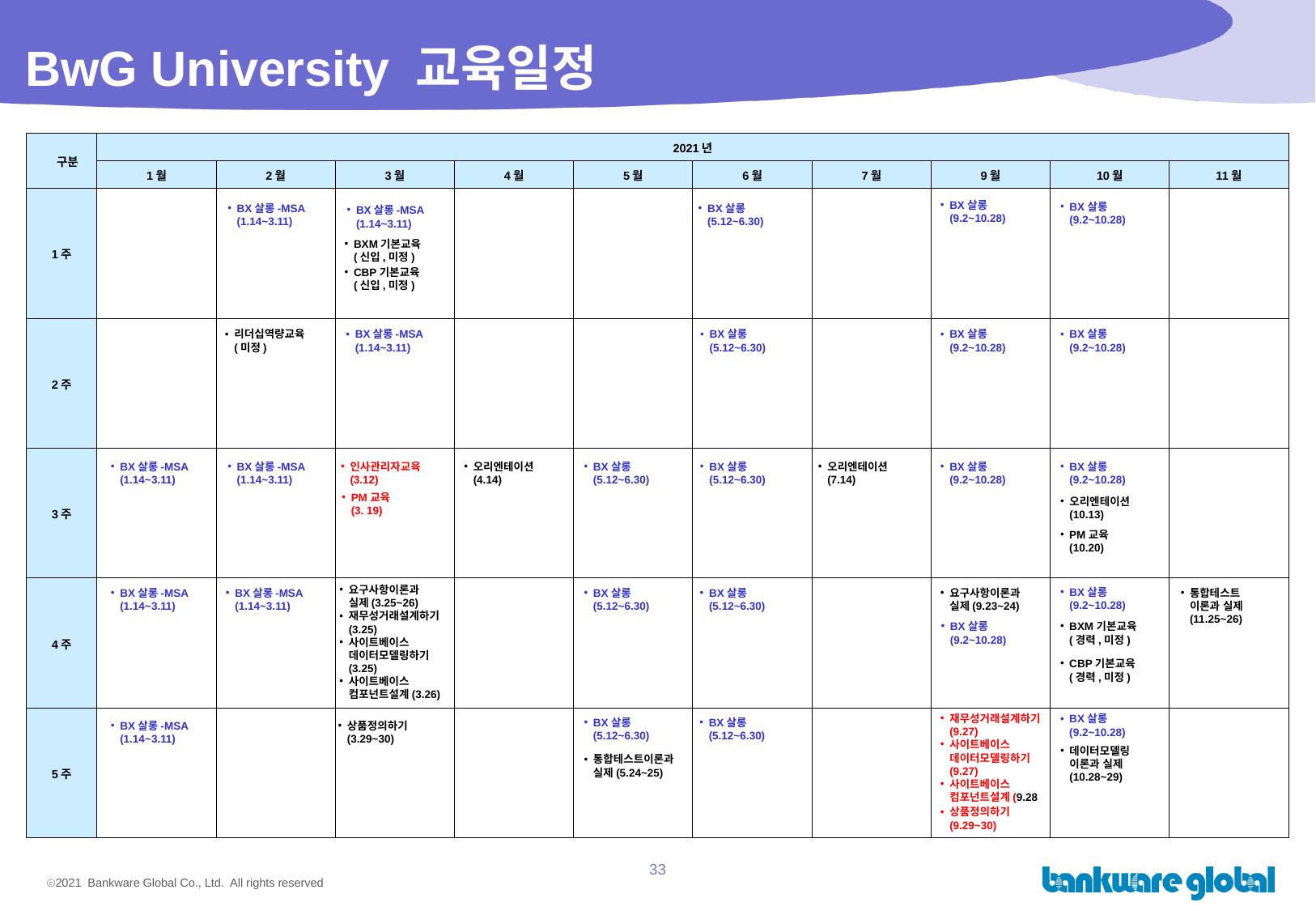

BwG University 교육일정
| 구분 | 2021년 |  |  |  |  |  |  |  |  |  |
| --- | --- | --- | --- | --- | --- | --- | --- | --- | --- | --- |
|  | 1월 | 2월 | 3월 | 4월 | 5월 | 6월 | 7월 | 9월 | 10월 | 11월 |
| 1주 |  |  |  |  |  |  |  |  |  |  |
| 2주 |  |  |  |  |  |  |  |  |  |  |
| 3주 |  |  |  |  |  |  |  |  |  |  |
| 4주 |  |  |  |  |  |  |  |  |  |  |
| 5주 |  |  |  |  |  |  |  |  |  |  |
BX살롱
(9.2~10.28)
BX살롱
(9.2~10.28)
BX살롱
(5.12~6.30)
BX살롱-MSA
(1.14~3.11)
BX살롱-MSA
(1.14~3.11)
BXM기본교육
(신입,미정)
CBP기본교육
(신입,미정)
리더십역량교육
(미정)
BX살롱-MSA
(1.14~3.11)
BX살롱
(5.12~6.30)
BX살롱
(9.2~10.28)
BX살롱
(9.2~10.28)
BX살롱-MSA
(1.14~3.11)
BX살롱-MSA
(1.14~3.11)
인사관리자교육
(3.12)
오리엔테이션
(4.14)
BX살롱
(5.12~6.30)
BX살롱
(5.12~6.30)
오리엔테이션
(7.14)
BX살롱
(9.2~10.28)
BX살롱
(9.2~10.28)
PM교육
(3. 19)
오리엔테이션
(10.13)
PM교육
(10.20)
요구사항이론과
실제(3.25~26)
재무성거래설계하기
(3.25)
사이트베이스
데이터모델링하기
(3.25)
사이트베이스
컴포넌트설계(3.26)
BX살롱
(9.2~10.28)
BX살롱-MSA
(1.14~3.11)
BX살롱-MSA
(1.14~3.11)
BX살롱
(5.12~6.30)
BX살롱
(5.12~6.30)
요구사항이론과
실제(9.23~24)
통합테스트
이론과 실제
(11.25~26)
BX살롱
(9.2~10.28)
BXM기본교육
(경력,미정)
CBP기본교육
(경력,미정)
재무성거래설계하기
(9.27)
사이트베이스
데이터모델링하기
(9.27)
사이트베이스
컴포넌트설계(9.28
BX살롱
(9.2~10.28)
BX살롱
(5.12~6.30)
BX살롱
(5.12~6.30)
BX살롱-MSA
(1.14~3.11)
상품정의하기
(3.29~30)
데이터모델링
이론과 실제
(10.28~29)
통합테스트이론과
실제(5.24~25)
상품정의하기
(9.29~30)
33